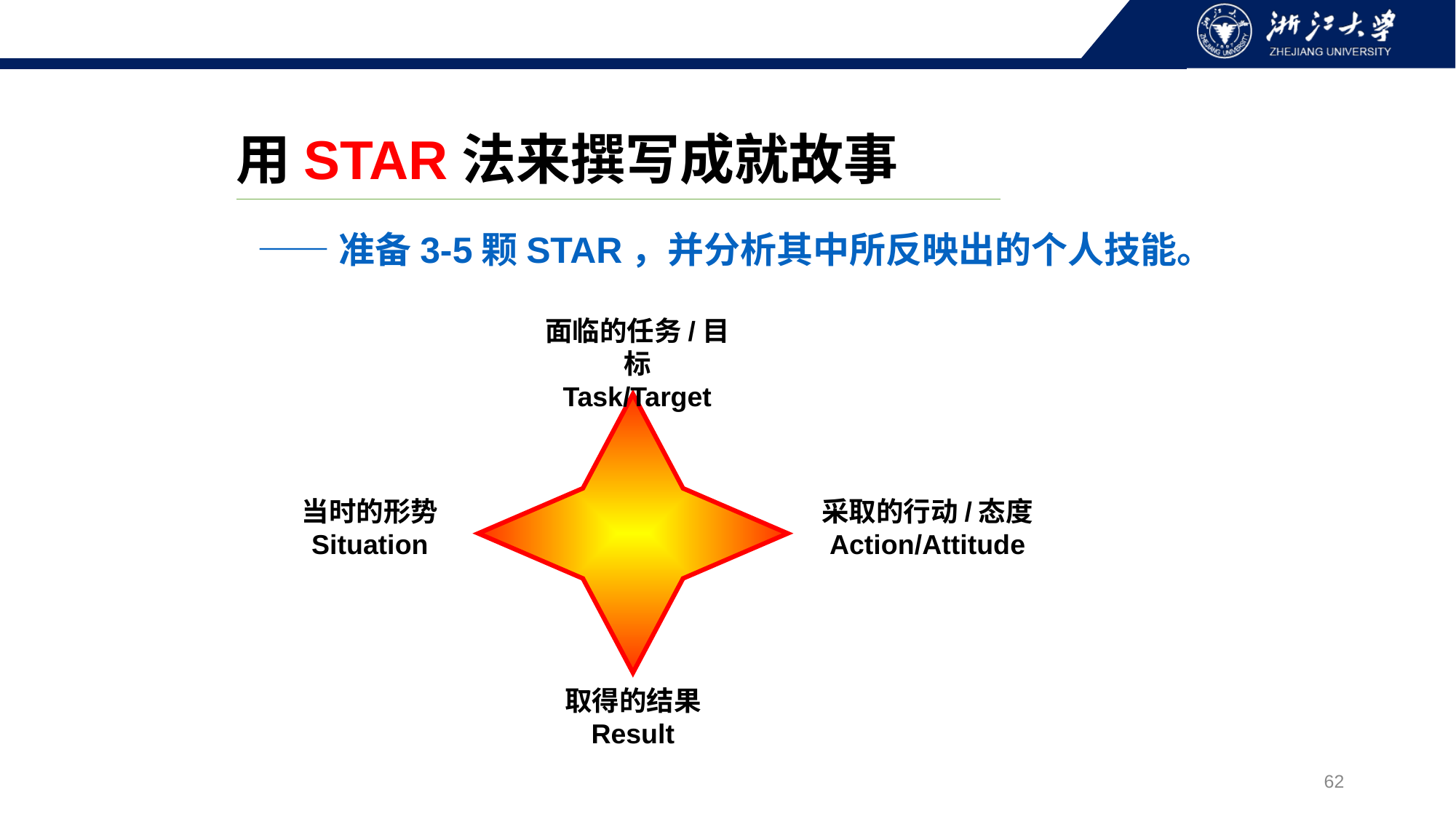

用STAR法来撰写成就故事

——准备3-5颗STAR，并分析其中所反映出的个人技能。
面临的任务/目标
Task/Target

当时的形势
Situation
采取的行动/态度
Action/Attitude
取得的结果
Result
62